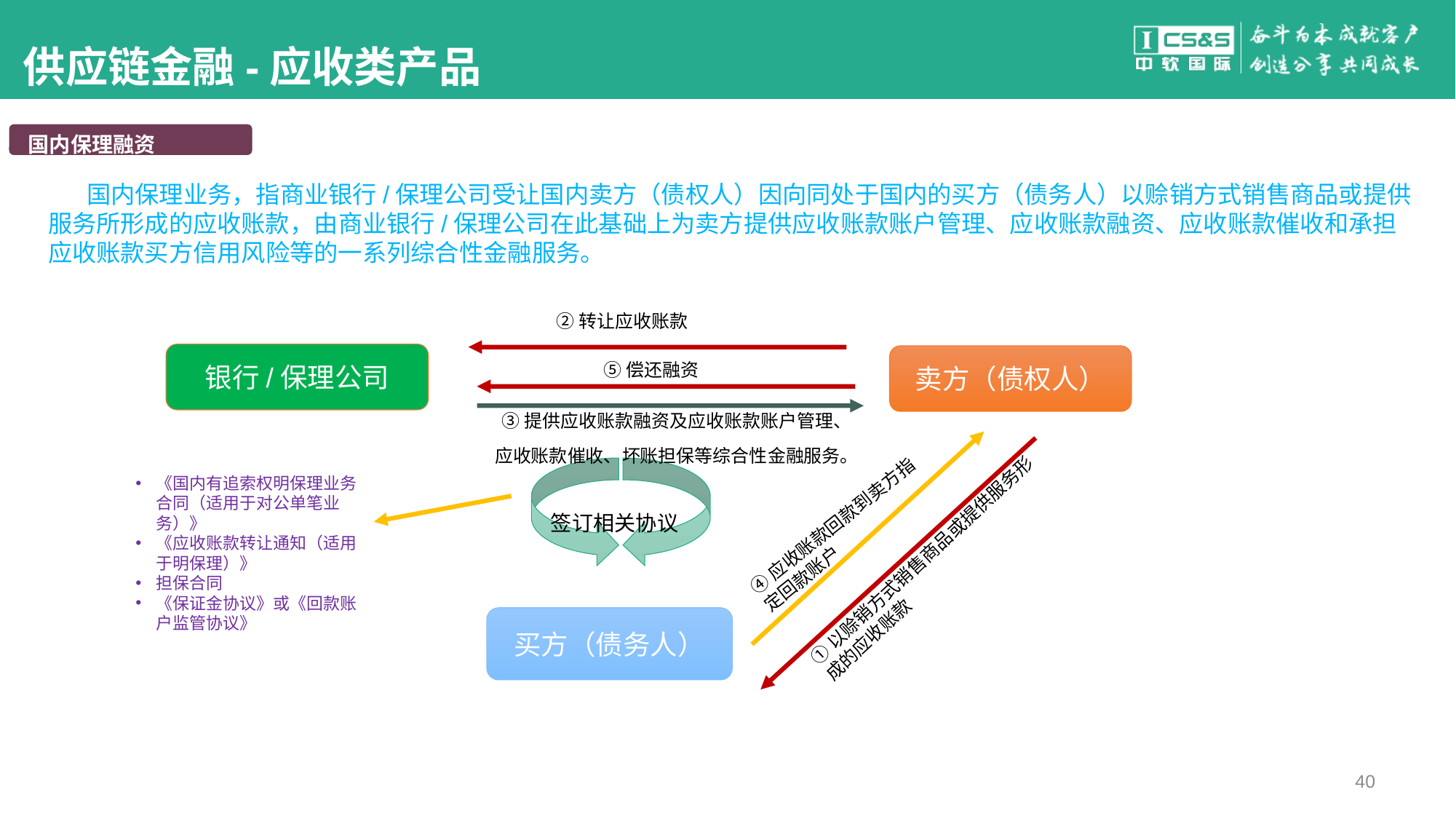

#
供应链金融-应收类产品
国内保理融资

      国内保理业务，指商业银行/保理公司受让国内卖方（债权人）因向同处于国内的买方（债务人）以赊销方式销售商品或提供服务所形成的应收账款，由商业银行/保理公司在此基础上为卖方提供应收账款账户管理、应收账款融资、应收账款催收和承担应收账款买方信用风险等的一系列综合性金融服务。
②转让应收账款
⑤偿还融资
银行/保理公司
卖方（债权人）

③提供应收账款融资及应收账款账户管理、
应收账款催收、坏账担保等综合性金融服务。

签订相关协议

《国内有追索权明保理业务合同（适用于对公单笔业务）》
《应收账款转让通知（适用于明保理）》
担保合同
《保证金协议》或《回款账户监管协议》

④应收账款回款到卖方指定回款账户
①以赊销方式销售商品或提供服务形成的应收账款
买方（债务人）
40